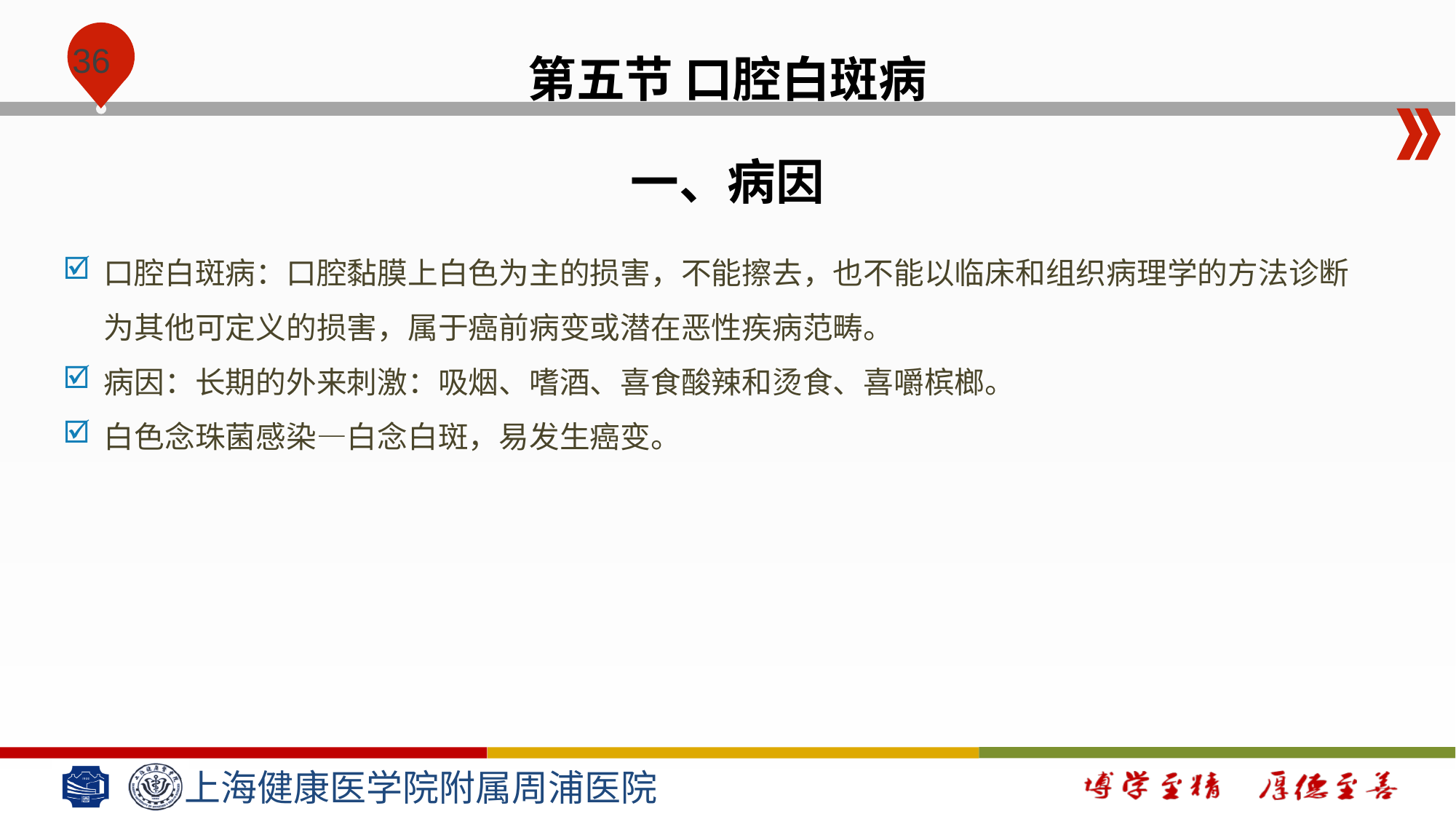

# 第五节 口腔白斑病
一、病因
口腔白斑病：口腔黏膜上白色为主的损害，不能擦去，也不能以临床和组织病理学的方法诊断为其他可定义的损害，属于癌前病变或潜在恶性疾病范畴。
病因：长期的外来刺激：吸烟、嗜酒、喜食酸辣和烫食、喜嚼槟榔。
白色念珠菌感染—白念白斑，易发生癌变。